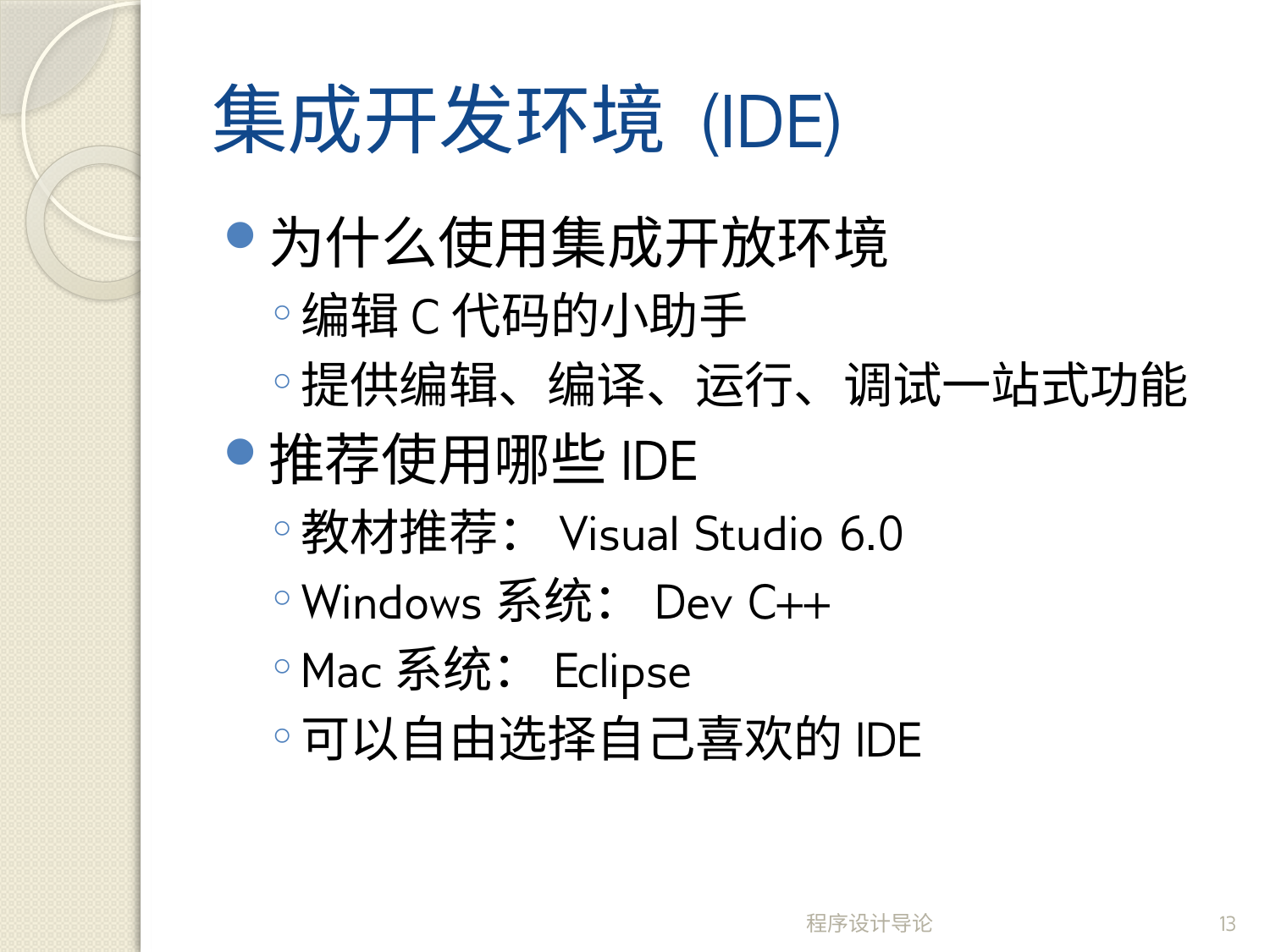

# 集成开发环境 (IDE)
为什么使用集成开放环境
编辑C代码的小助手
提供编辑、编译、运行、调试一站式功能
推荐使用哪些IDE
教材推荐：Visual Studio 6.0
Windows系统：Dev C++
Mac系统：Eclipse
可以自由选择自己喜欢的IDE

程序设计导论
13